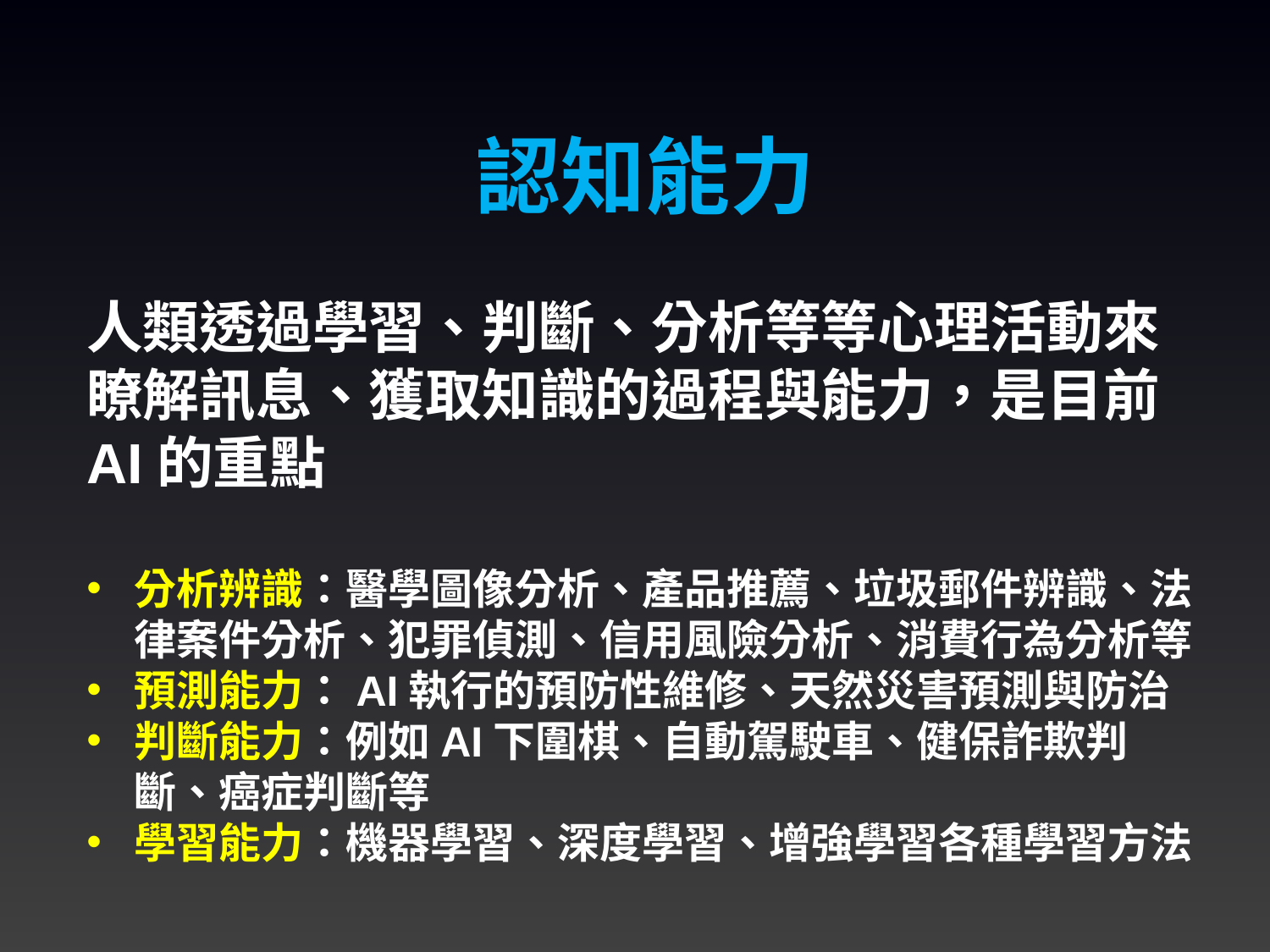

認知能力
人類透過學習、判斷、分析等等心理活動來瞭解訊息、獲取知識的過程與能力，是目前AI的重點

分析辨識：醫學圖像分析、產品推薦、垃圾郵件辨識、法律案件分析、犯罪偵測、信用風險分析、消費行為分析等
預測能力：AI執行的預防性維修、天然災害預測與防治
判斷能力：例如AI下圍棋、自動駕駛車、健保詐欺判斷、癌症判斷等
學習能力：機器學習、深度學習、增強學習各種學習方法